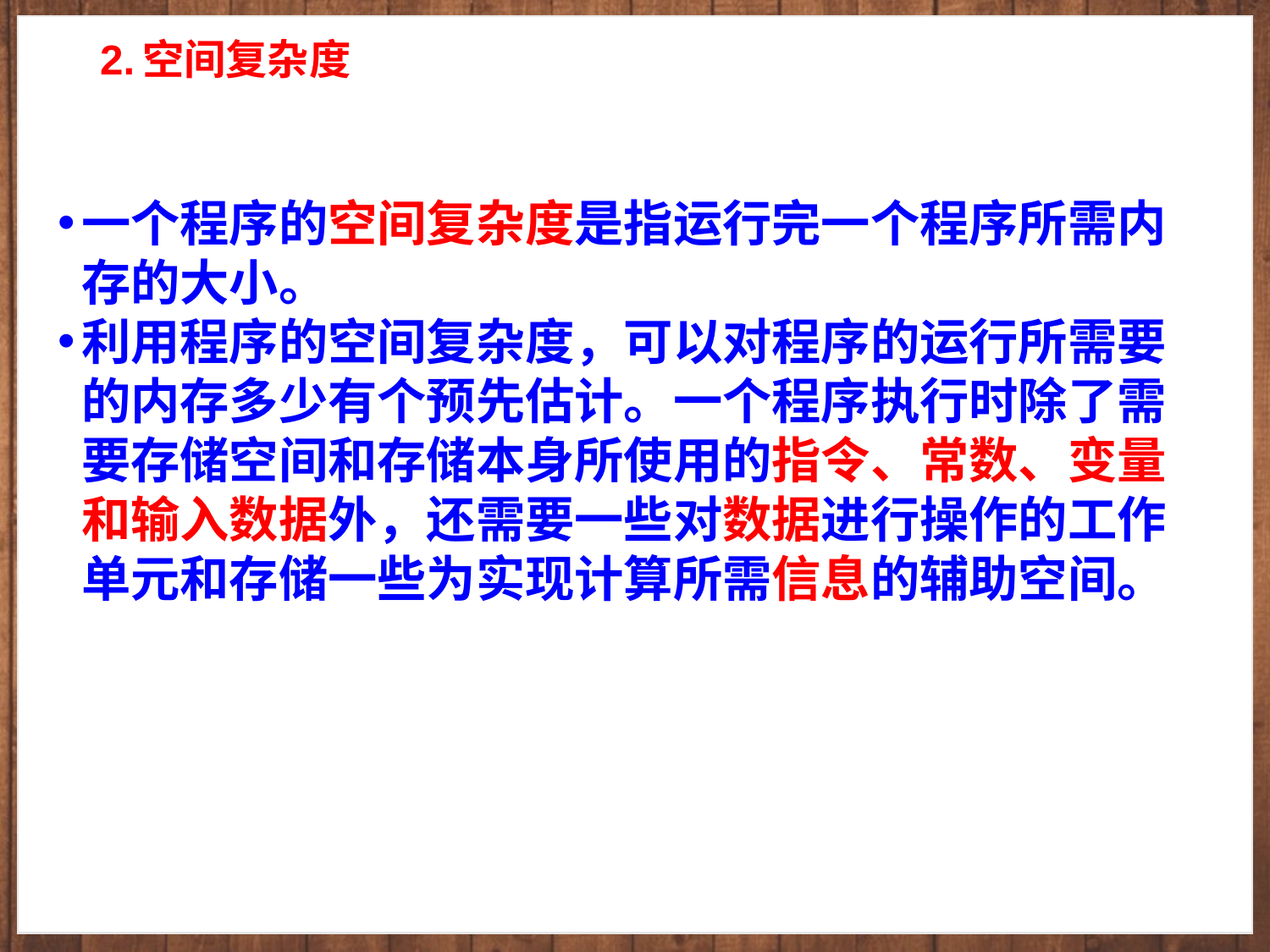

# 2.空间复杂度
一个程序的空间复杂度是指运行完一个程序所需内存的大小。
利用程序的空间复杂度，可以对程序的运行所需要的内存多少有个预先估计。一个程序执行时除了需要存储空间和存储本身所使用的指令、常数、变量和输入数据外，还需要一些对数据进行操作的工作单元和存储一些为实现计算所需信息的辅助空间。